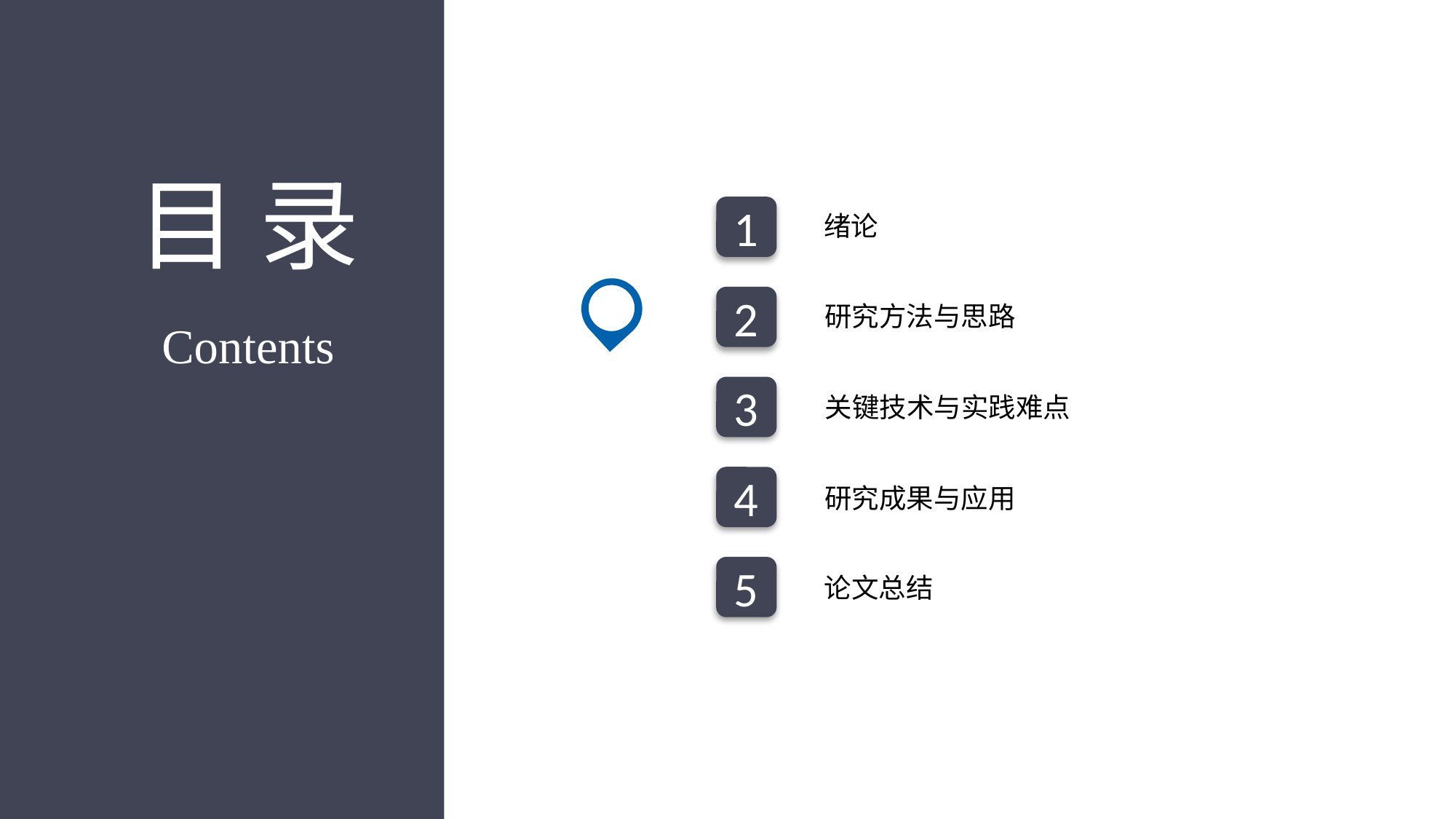

目 录
1

绪论

2

研究方法与思路
Contents
3

关键技术与实践难点
4

研究成果与应用
5

论文总结